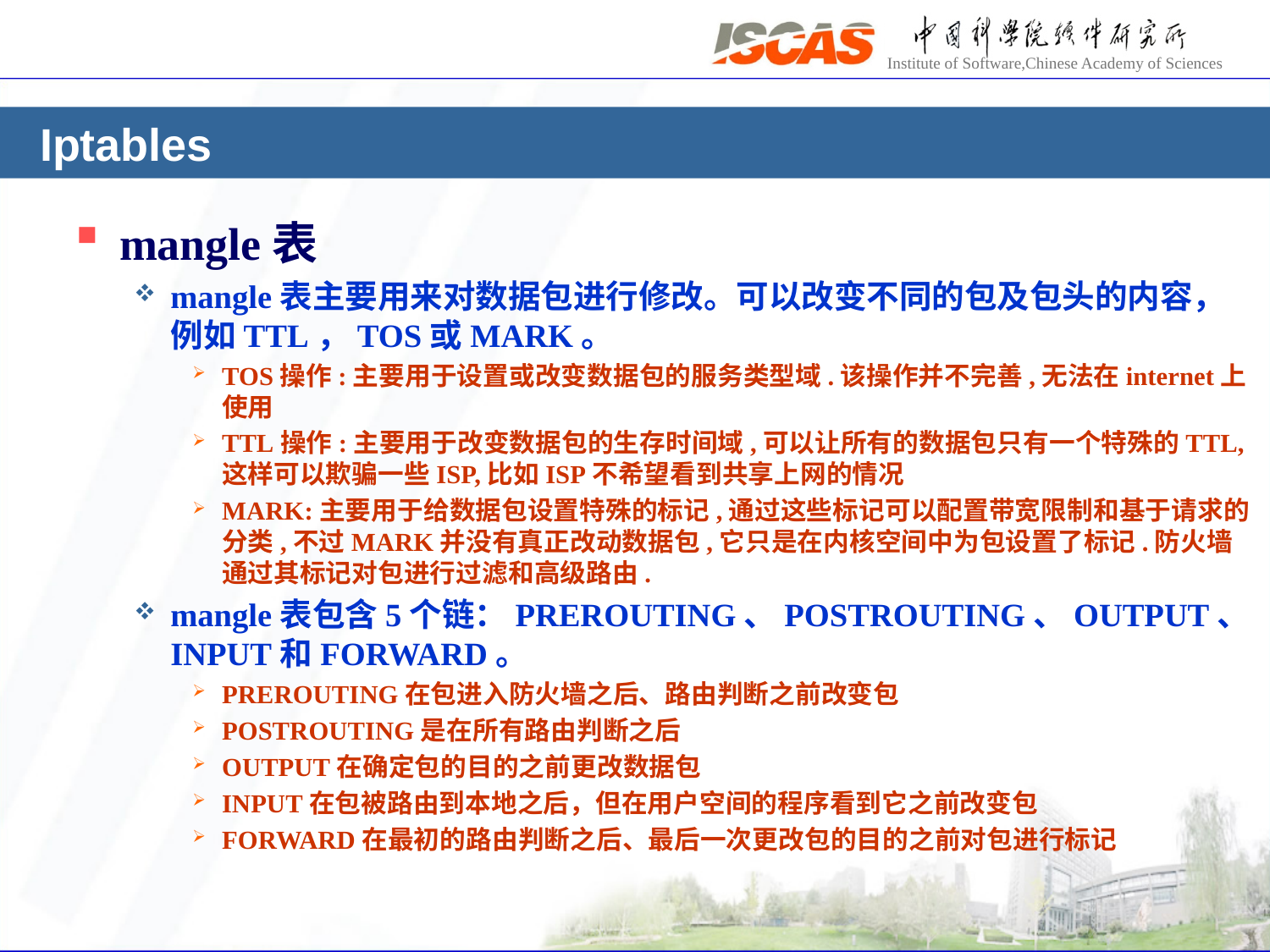

# Iptables
mangle表
mangle表主要用来对数据包进行修改。可以改变不同的包及包头的内容，例如TTL，TOS或MARK。
TOS操作:主要用于设置或改变数据包的服务类型域.该操作并不完善,无法在internet上使用
TTL操作:主要用于改变数据包的生存时间域,可以让所有的数据包只有一个特殊的TTL,这样可以欺骗一些ISP,比如ISP不希望看到共享上网的情况
MARK:主要用于给数据包设置特殊的标记,通过这些标记可以配置带宽限制和基于请求的分类,不过MARK并没有真正改动数据包,它只是在内核空间中为包设置了标记.防火墙通过其标记对包进行过滤和高级路由.
mangle表包含5个链：PREROUTING、POSTROUTING、OUTPUT、INPUT和FORWARD。
PREROUTING在包进入防火墙之后、路由判断之前改变包
POSTROUTING是在所有路由判断之后
OUTPUT在确定包的目的之前更改数据包
INPUT在包被路由到本地之后，但在用户空间的程序看到它之前改变包
FORWARD在最初的路由判断之后、最后一次更改包的目的之前对包进行标记